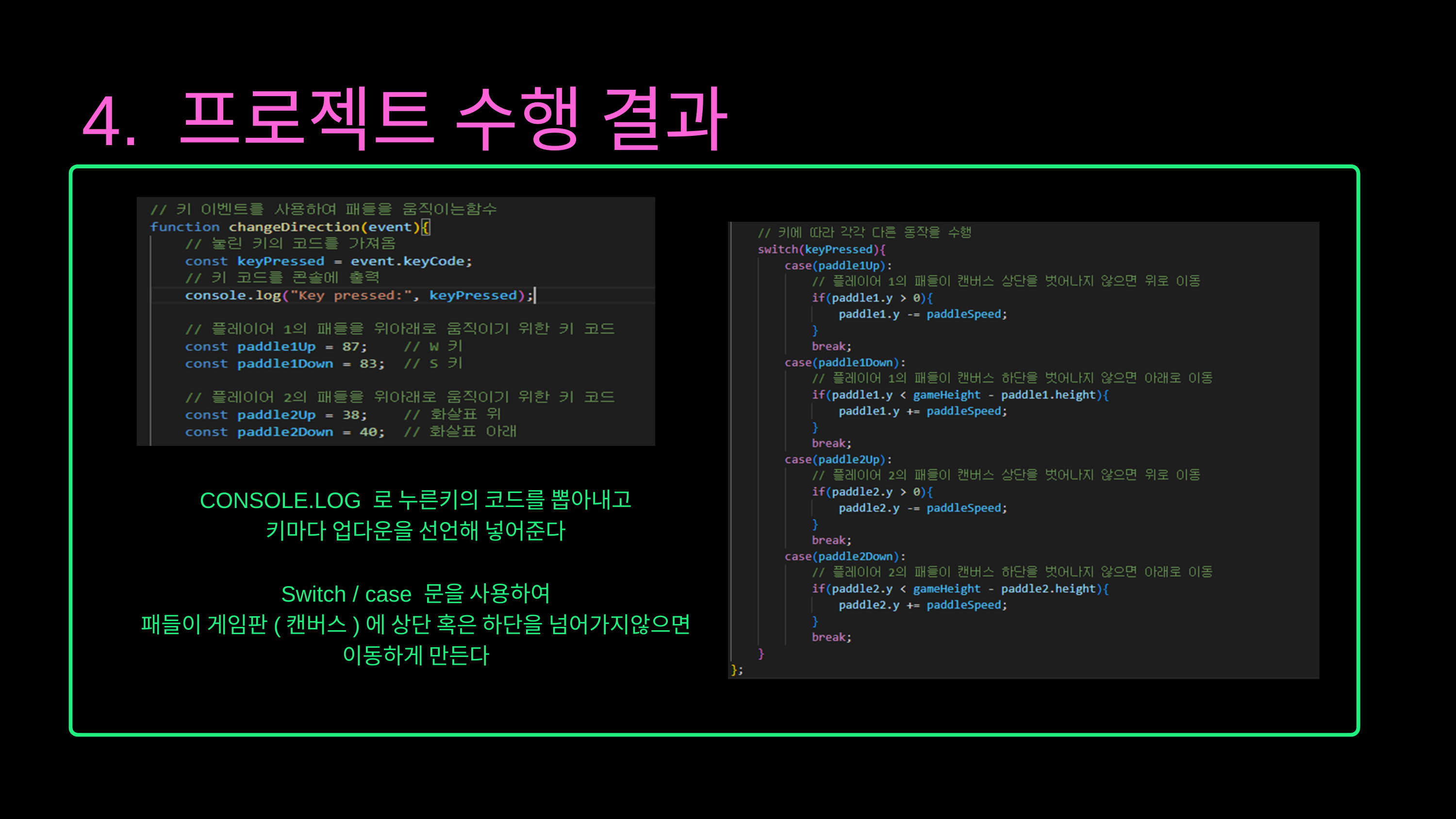

4. 프로젝트 수행 결과

CONSOLE.LOG 로 누른키의 코드를 뽑아내고
키마다 업다운을 선언해 넣어준다

Switch / case 문을 사용하여
패들이 게임판(캔버스)에 상단 혹은 하단을 넘어가지않으면
이동하게 만든다